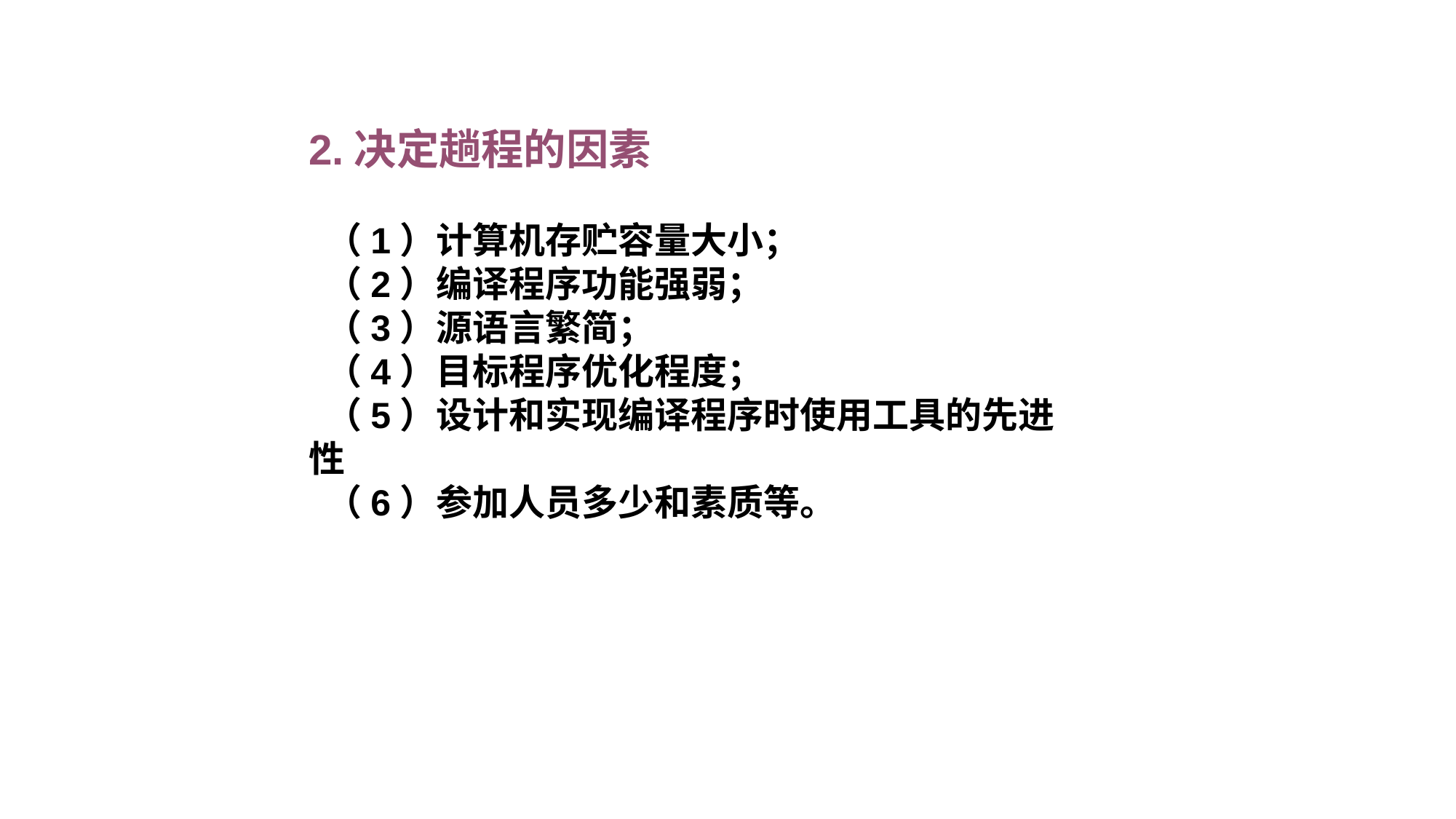

2.决定趟程的因素

 （1）计算机存贮容量大小；
 （2）编译程序功能强弱；
 （3）源语言繁简；
 （4）目标程序优化程度；
 （5）设计和实现编译程序时使用工具的先进性
 （6）参加人员多少和素质等。